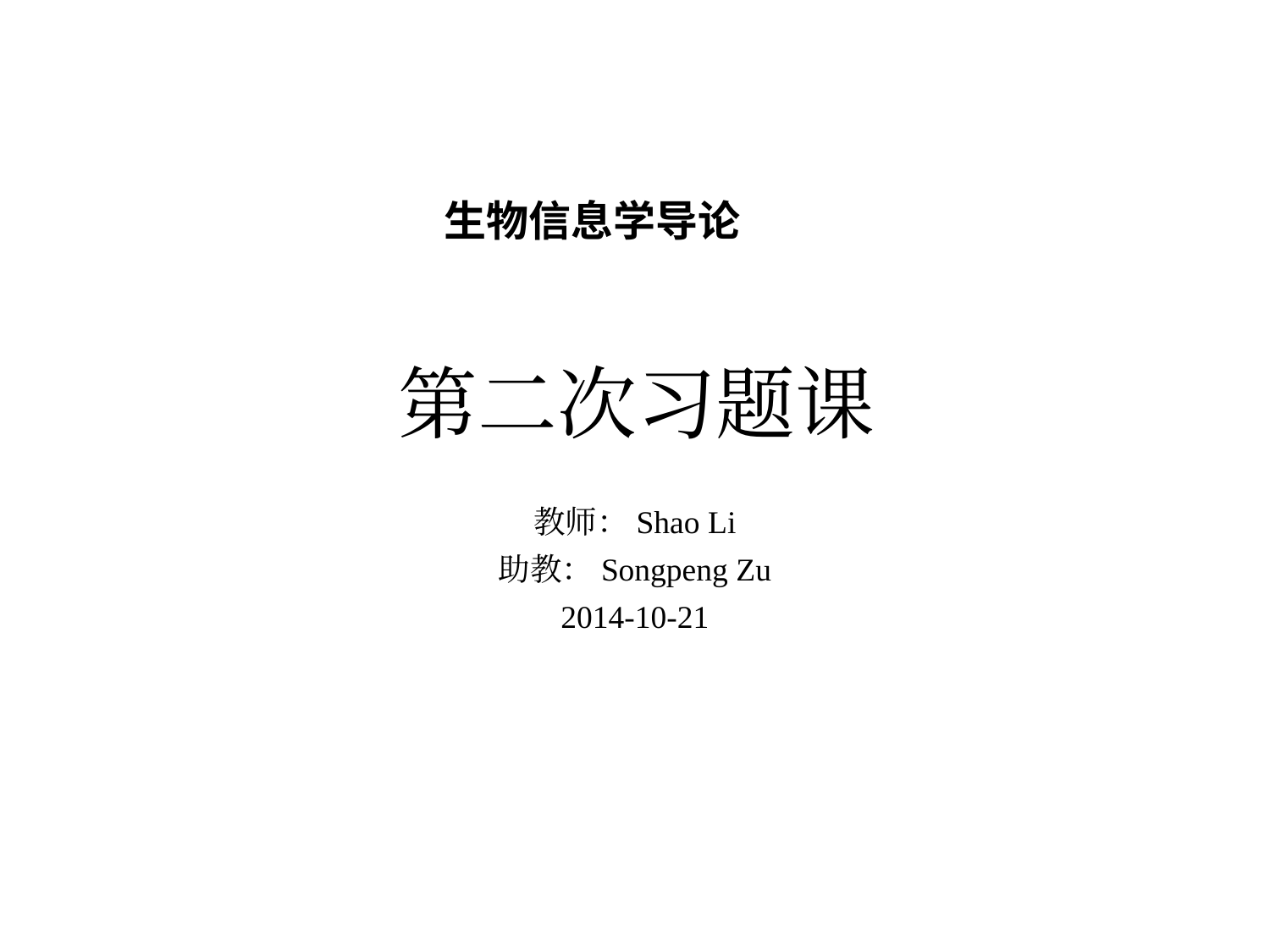

生物信息学导论
# 第二次习题课
教师：Shao Li
助教：Songpeng Zu
2014-10-21